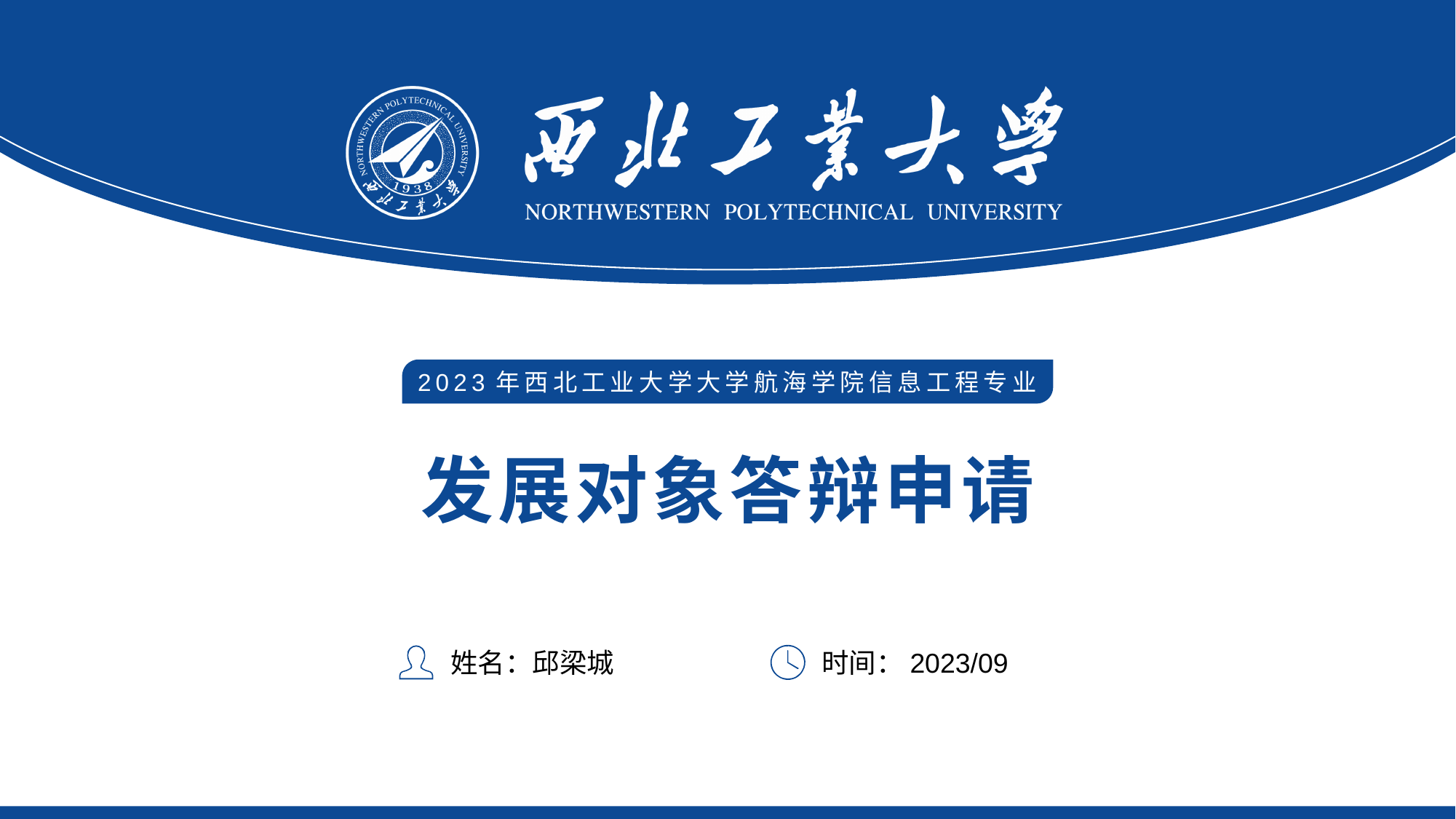

2023年西北工业大学大学航海学院信息工程专业
发展对象答辩申请
姓名：邱梁城
时间：2023/09